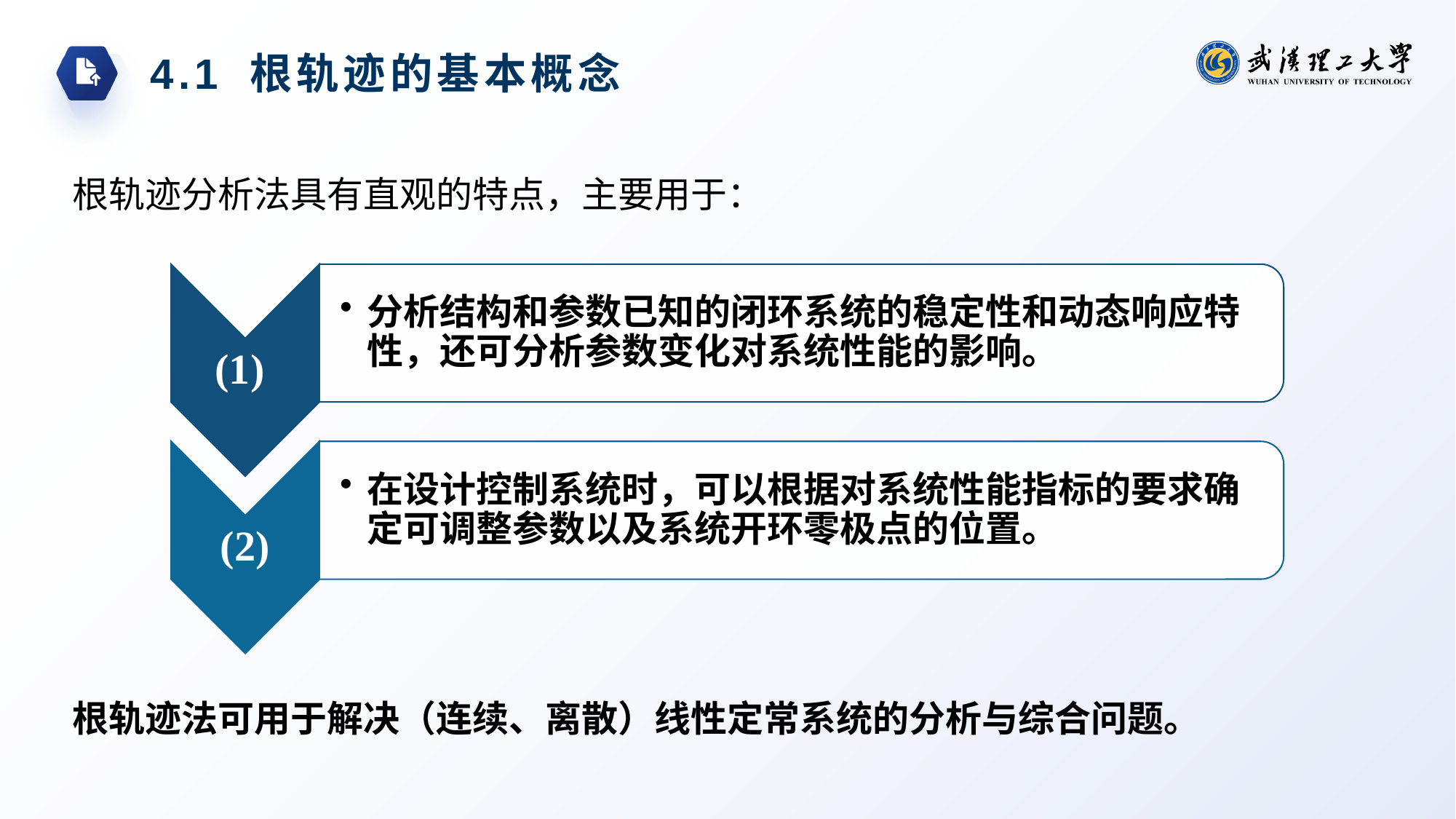

4.1 根轨迹的基本概念
根轨迹分析法具有直观的特点，主要用于：
(1)
分析结构和参数已知的闭环系统的稳定性和动态响应特性，还可分析参数变化对系统性能的影响。
(2)
在设计控制系统时，可以根据对系统性能指标的要求确定可调整参数以及系统开环零极点的位置。
根轨迹法可用于解决（连续、离散）线性定常系统的分析与综合问题。